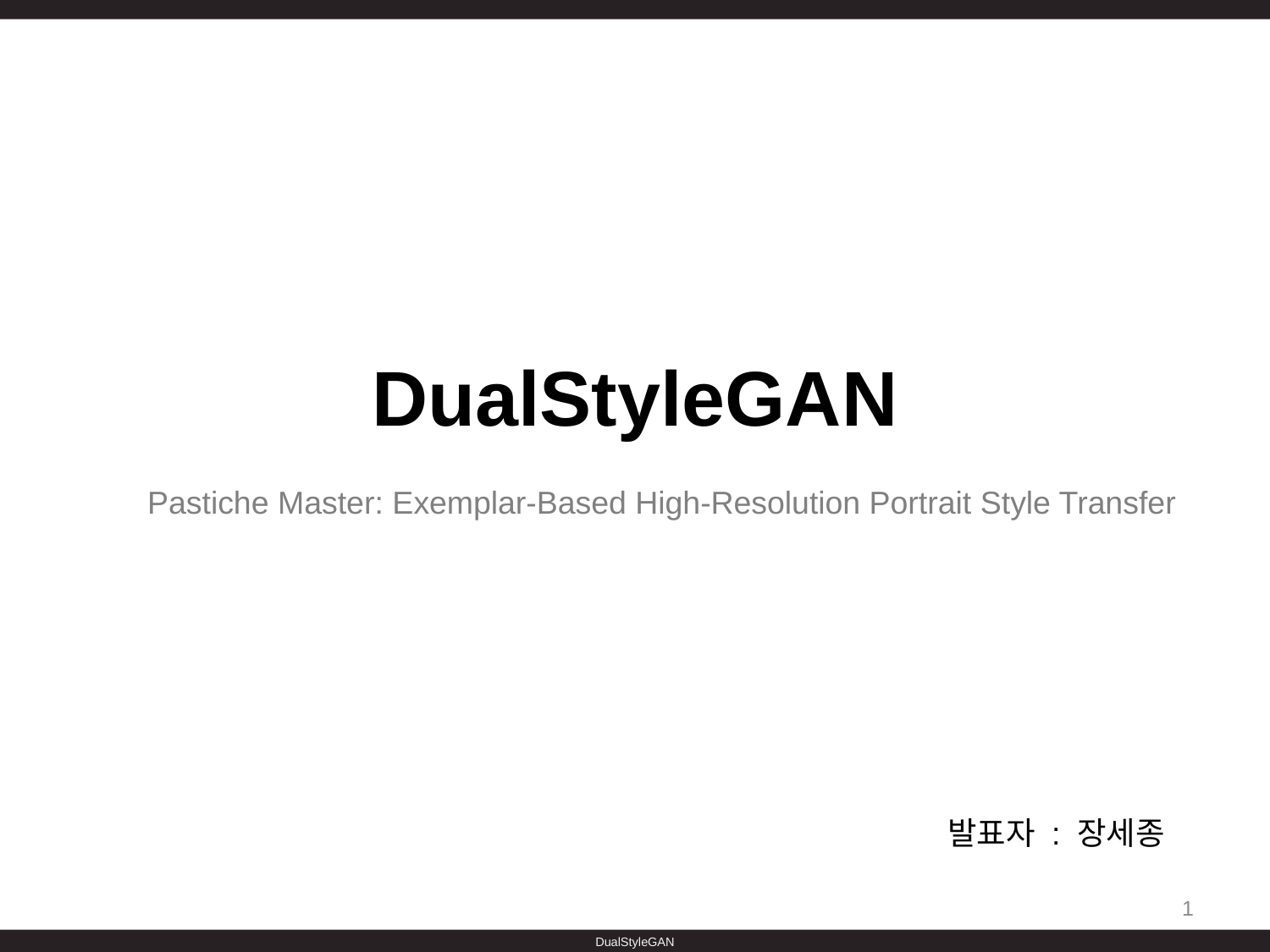

DualStyleGAN
Pastiche Master: Exemplar-Based High-Resolution Portrait Style Transfer
발표자 : 장세종
1
DualStyleGAN